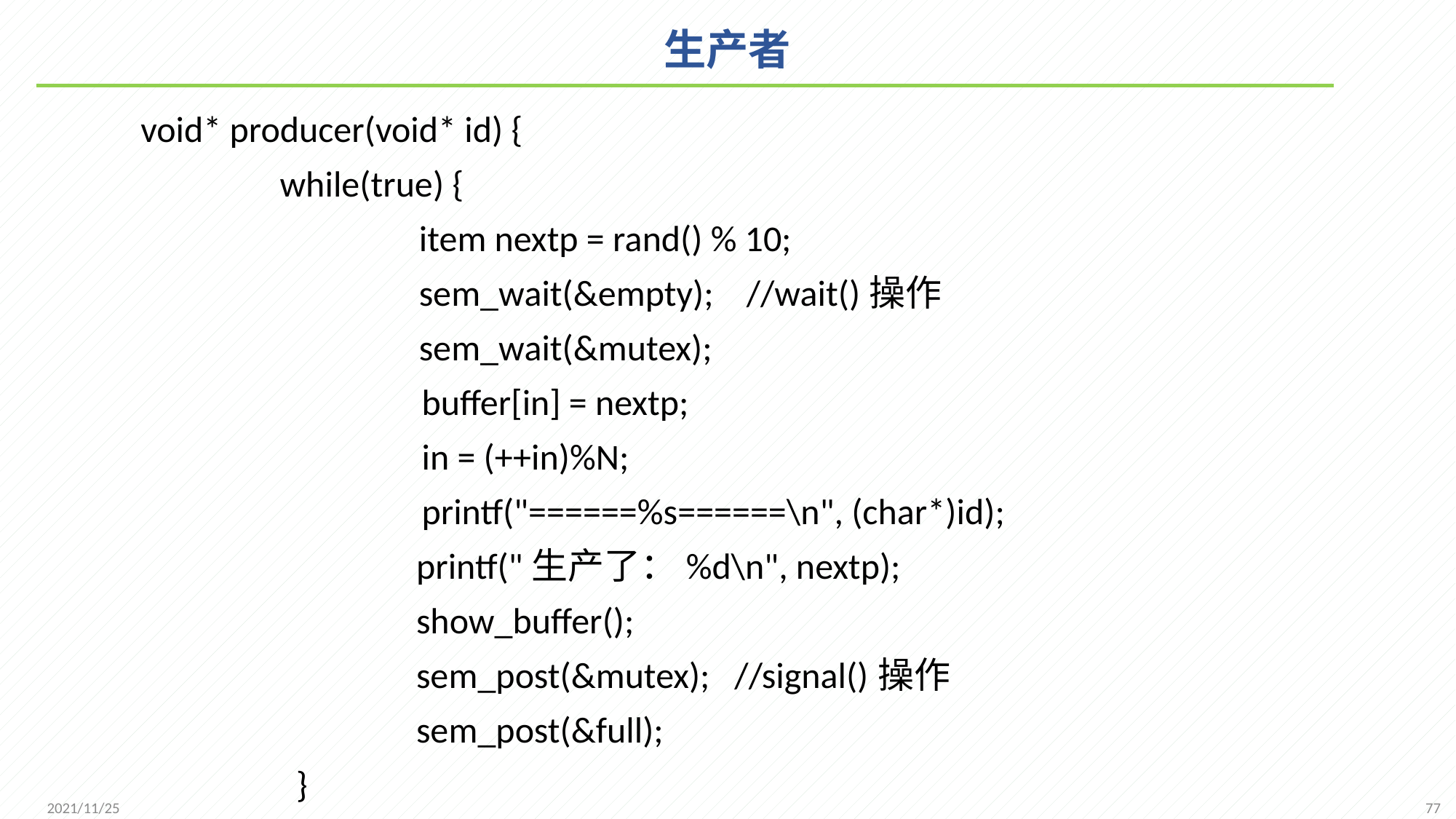

# 生产者
void* producer(void* id) {
                 while(true) {
                                  item nextp = rand() % 10;
                                  sem_wait(&empty);    //wait()操作
                                  sem_wait(&mutex);
	                     buffer[in] = nextp;
	                     in = (++in)%N;
	                     printf("======%s======\n", (char*)id);
		       printf("生产了：%d\n", nextp);
		       show_buffer();
		       sem_post(&mutex);   //signal()操作
		       sem_post(&full);
                   }
}
77
2021/11/25